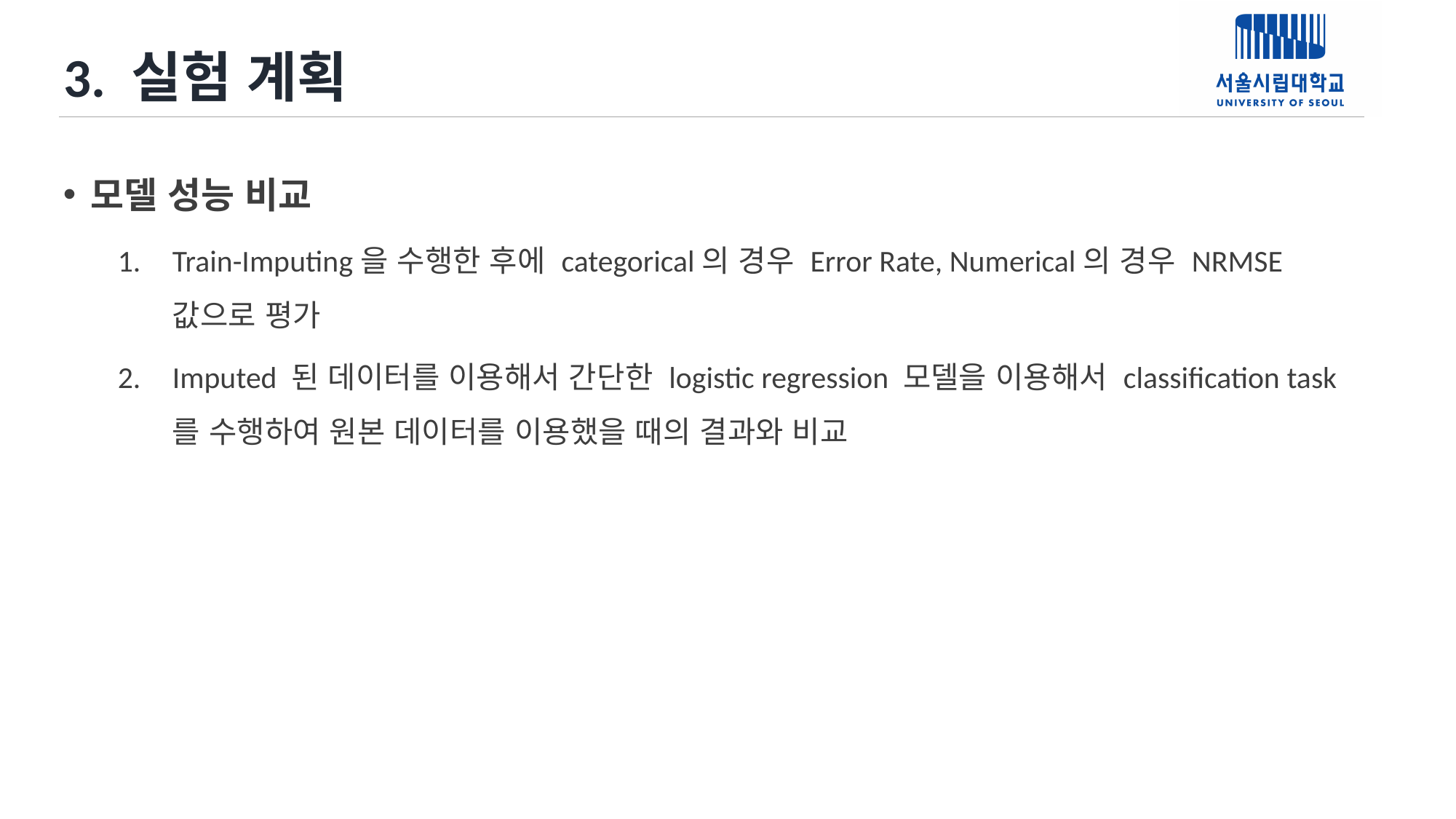

# 3. 실험 계획
모델 성능 비교
Train-Imputing을 수행한 후에 categorical의 경우 Error Rate, Numerical의 경우 NRMSE 값으로 평가
Imputed 된 데이터를 이용해서 간단한 logistic regression 모델을 이용해서 classification task를 수행하여 원본 데이터를 이용했을 때의 결과와 비교